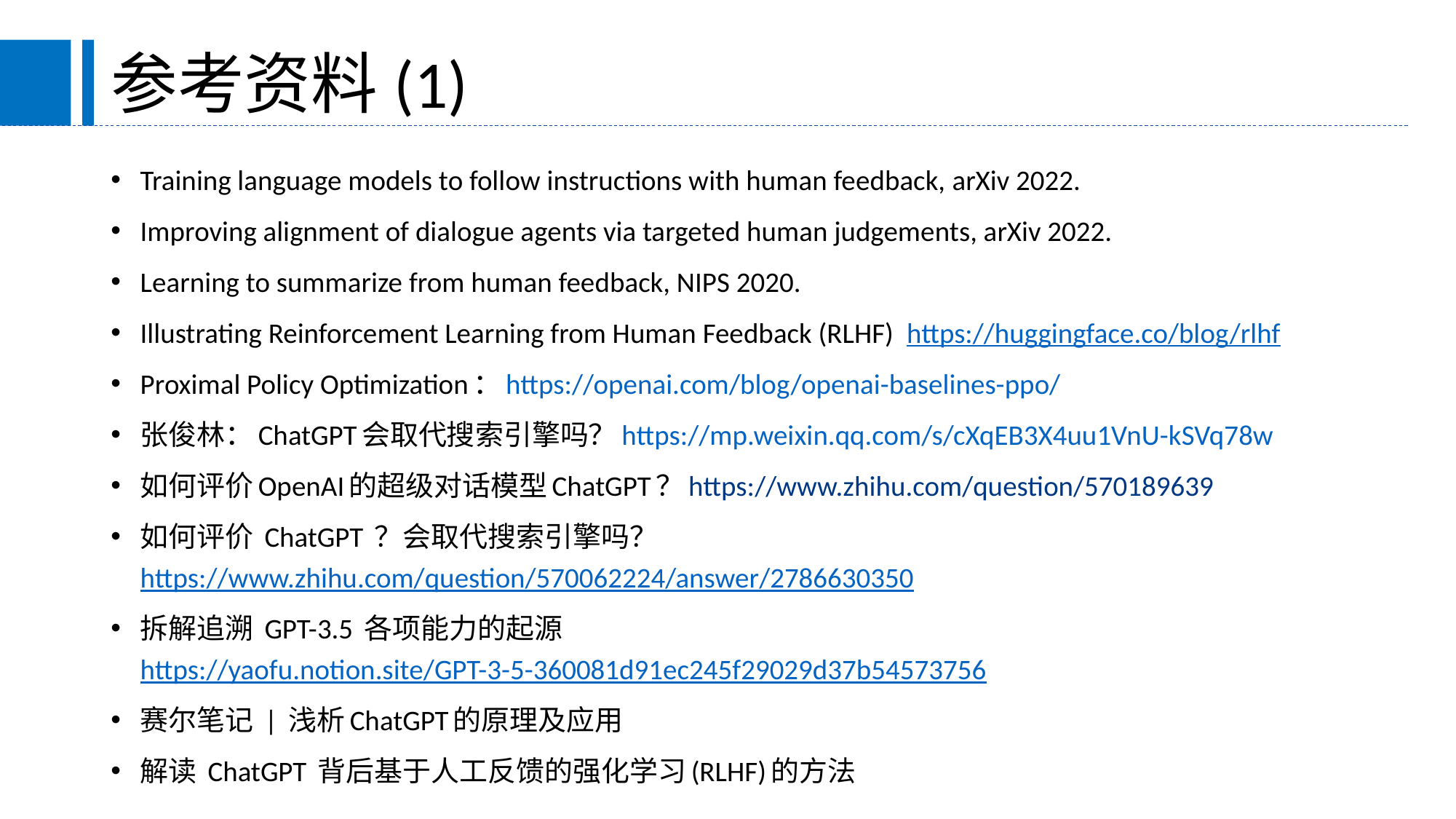

# 参考资料(1)
Training language models to follow instructions with human feedback, arXiv 2022.
Improving alignment of dialogue agents via targeted human judgements, arXiv 2022.
Learning to summarize from human feedback, NIPS 2020.
Illustrating Reinforcement Learning from Human Feedback (RLHF)  https://huggingface.co/blog/rlhf
Proximal Policy Optimization：https://openai.com/blog/openai-baselines-ppo/
张俊林：ChatGPT会取代搜索引擎吗？https://mp.weixin.qq.com/s/cXqEB3X4uu1VnU-kSVq78w
如何评价OpenAI的超级对话模型ChatGPT？https://www.zhihu.com/question/570189639
如何评价 ChatGPT ？会取代搜索引擎吗？ https://www.zhihu.com/question/570062224/answer/2786630350
拆解追溯 GPT-3.5 各项能力的起源 https://yaofu.notion.site/GPT-3-5-360081d91ec245f29029d37b54573756
赛尔笔记 | 浅析ChatGPT的原理及应用
解读 ChatGPT 背后基于人工反馈的强化学习(RLHF)的方法